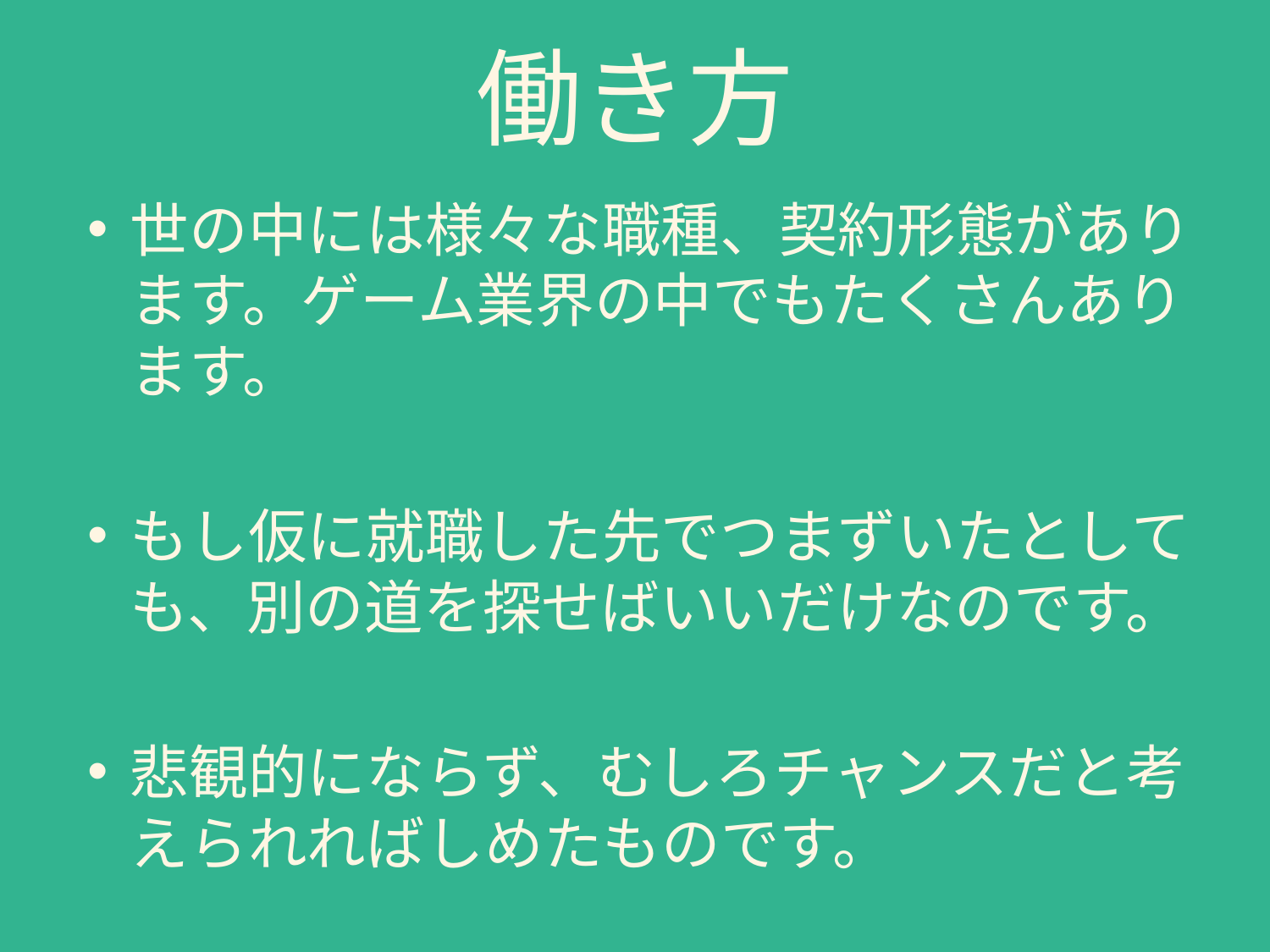

# 働き方
世の中には様々な職種、契約形態があります。ゲーム業界の中でもたくさんあります。

もし仮に就職した先でつまずいたとしても、別の道を探せばいいだけなのです。

悲観的にならず、むしろチャンスだと考えられればしめたものです。